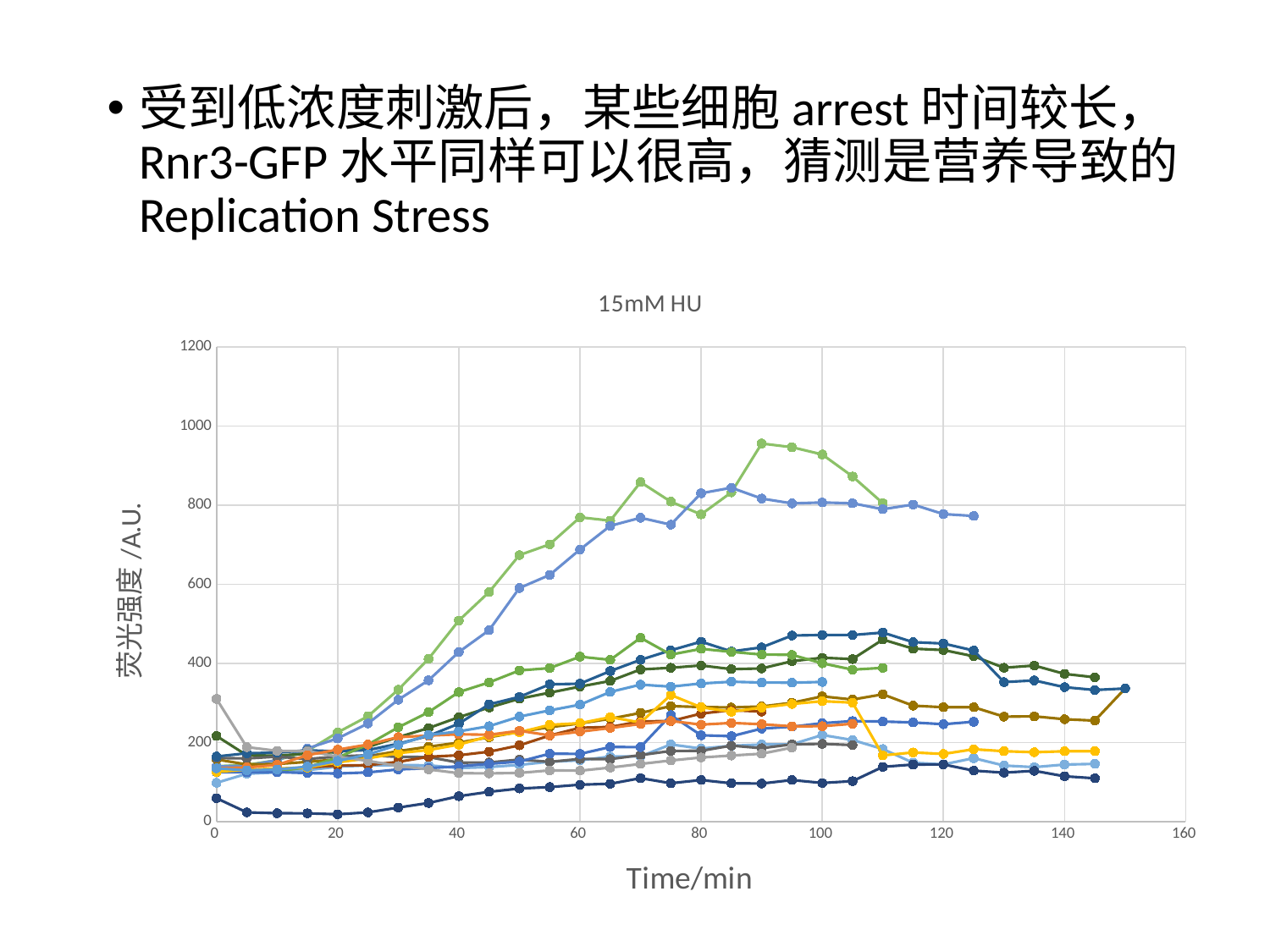

受到低浓度刺激后，某些细胞arrest时间较长，Rnr3-GFP水平同样可以很高，猜测是营养导致的Replication Stress

### Chart: 15mM HU

| Category |  |  |  |  |  |  |  |  |  |  |  |  |  |  |  |  |  |  |
|---|---|---|---|---|---|---|---|---|---|---|---|---|---|---|---|---|---|---|